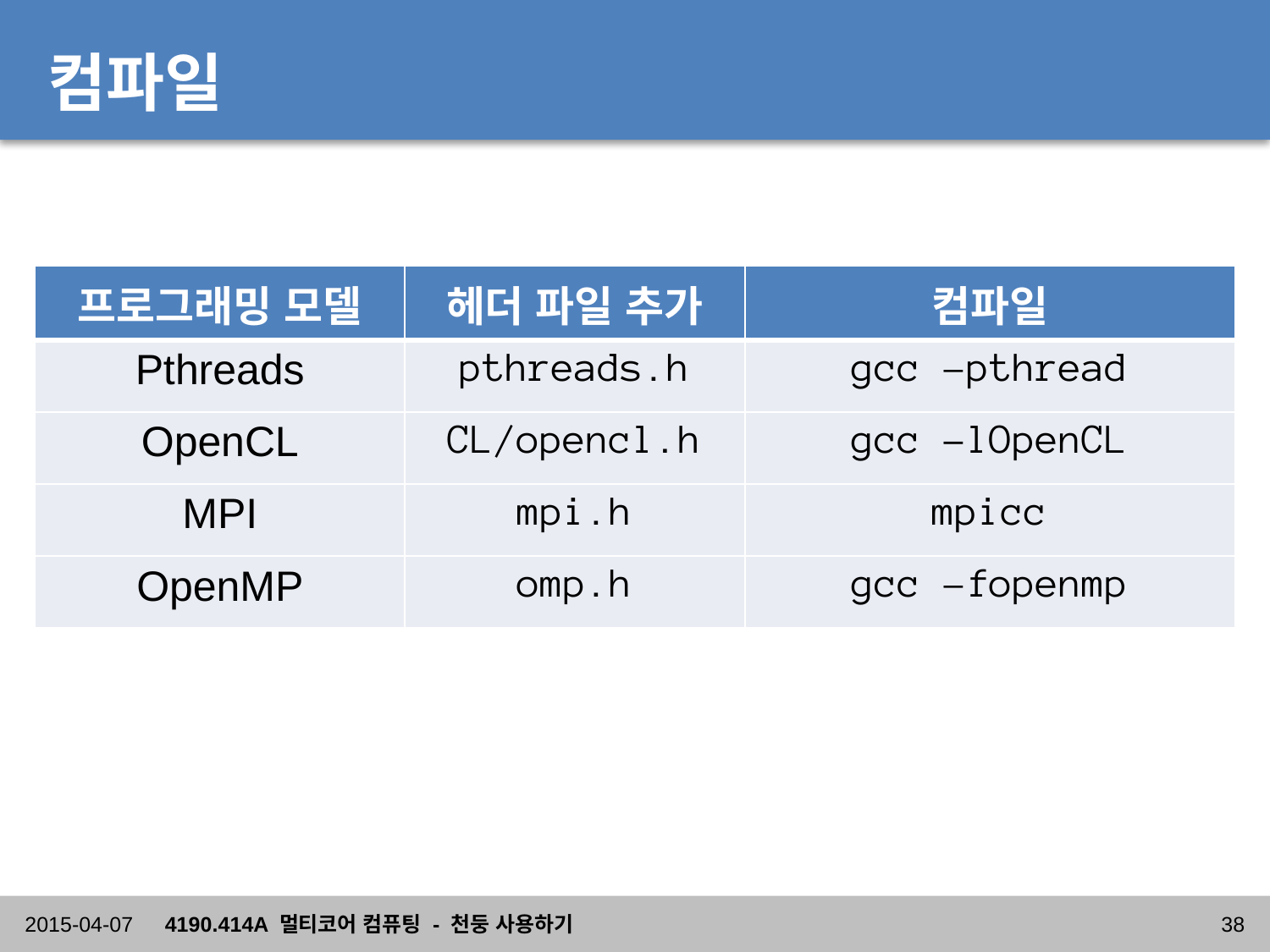

# 컴파일
| 프로그래밍 모델 | 헤더 파일 추가 | 컴파일 |
| --- | --- | --- |
| Pthreads | pthreads.h | gcc –pthread |
| OpenCL | CL/opencl.h | gcc -lOpenCL |
| MPI | mpi.h | mpicc |
| OpenMP | omp.h | gcc –fopenmp |
2015-04-07
4190.414A 멀티코어 컴퓨팅 - 천둥 사용하기
38